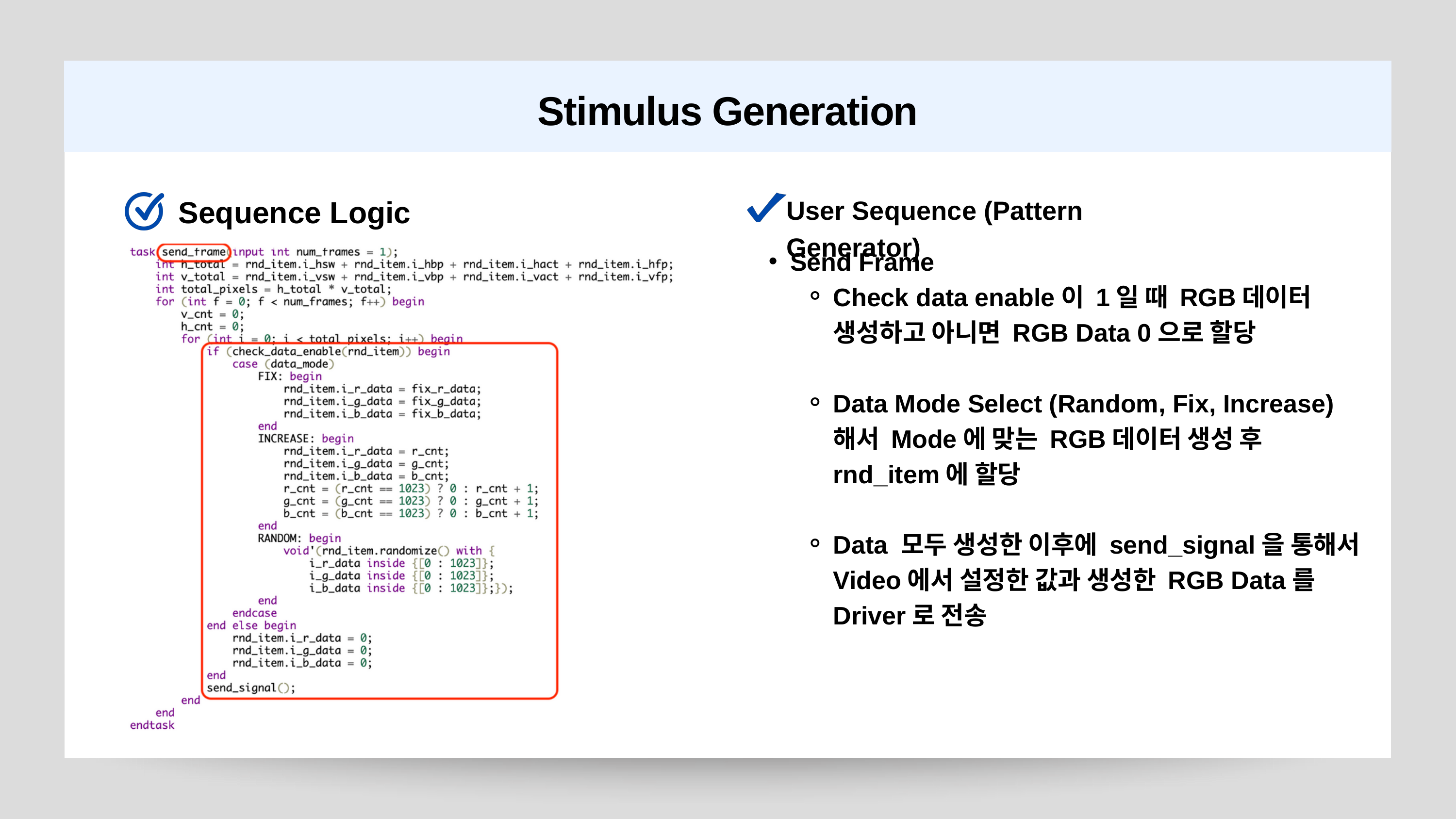

Stimulus Generation
Sequence Logic
User Sequence (Pattern Generator)

Send Frame
Check data enable이 1일 때 RGB데이터 생성하고 아니면 RGB Data 0으로 할당

Data Mode Select (Random, Fix, Increase)해서 Mode에 맞는 RGB데이터 생성 후 rnd_item에 할당

Data 모두 생성한 이후에 send_signal을 통해서 Video에서 설정한 값과 생성한 RGB Data를 Driver로 전송